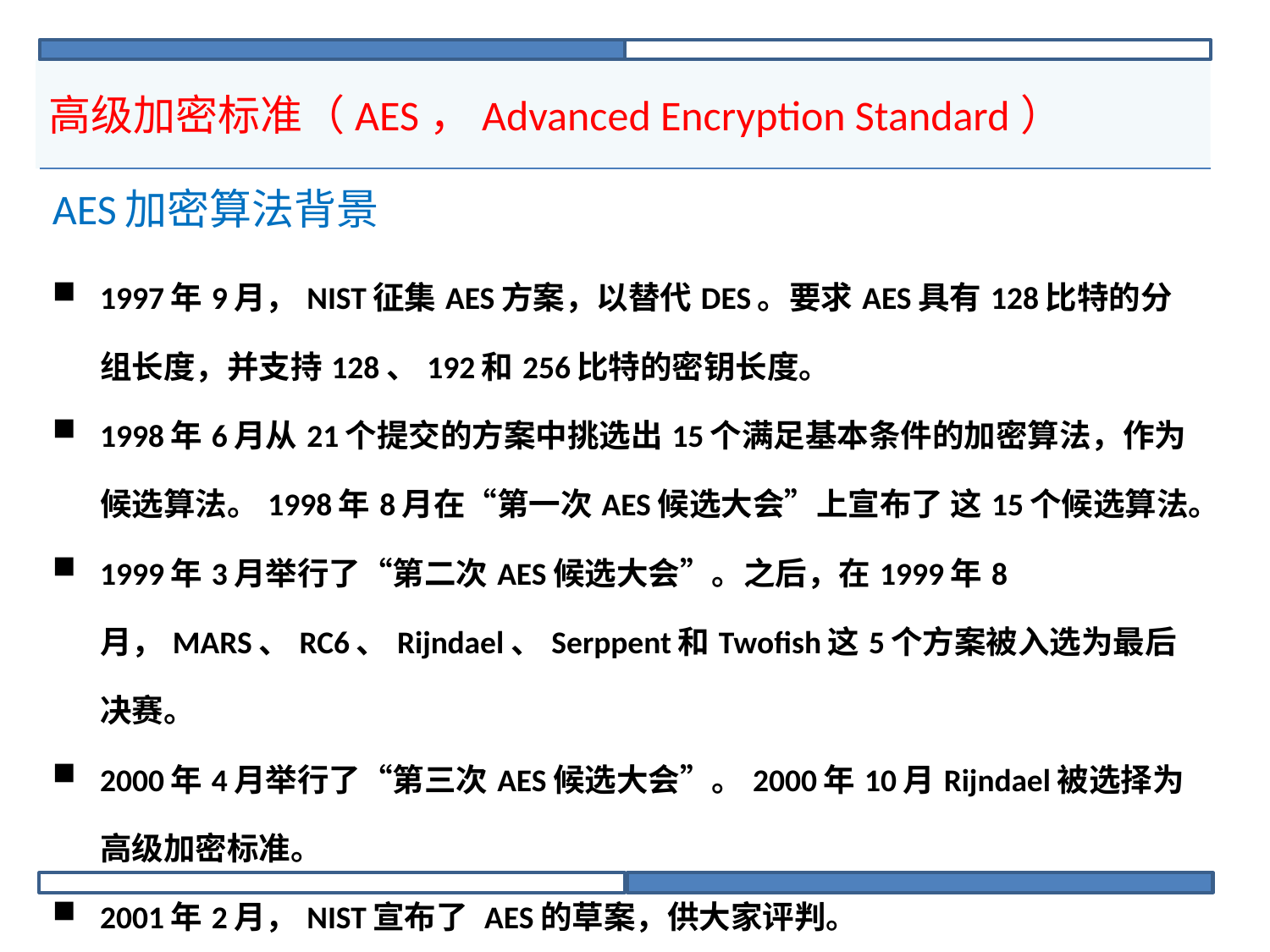

# 高级加密标准（AES，Advanced Encryption Standard）
| AES加密算法背景 |
| --- |
| 1997年9月，NIST征集AES方案，以替代DES。要求AES具有128比特的分组长度，并支持128、192和256比特的密钥长度。 1998年6月从21个提交的方案中挑选出15个满足基本条件的加密算法，作为候选算法。1998年8月在“第一次AES候选大会”上宣布了 这15个候选算法。 1999年3月举行了“第二次AES候选大会”。之后，在1999年8月，MARS、RC6、Rijndael、Serppent和Twofish这5个方案被入选为最后决赛。 2000年4月举行了“第三次AES候选大会”。2000年10月Rijndael被选择为高级加密标准。 2001年2月，NIST宣布了 AES的草案，供大家评判。 2001年11月 ，AES被正式选为高级加密标准。 |